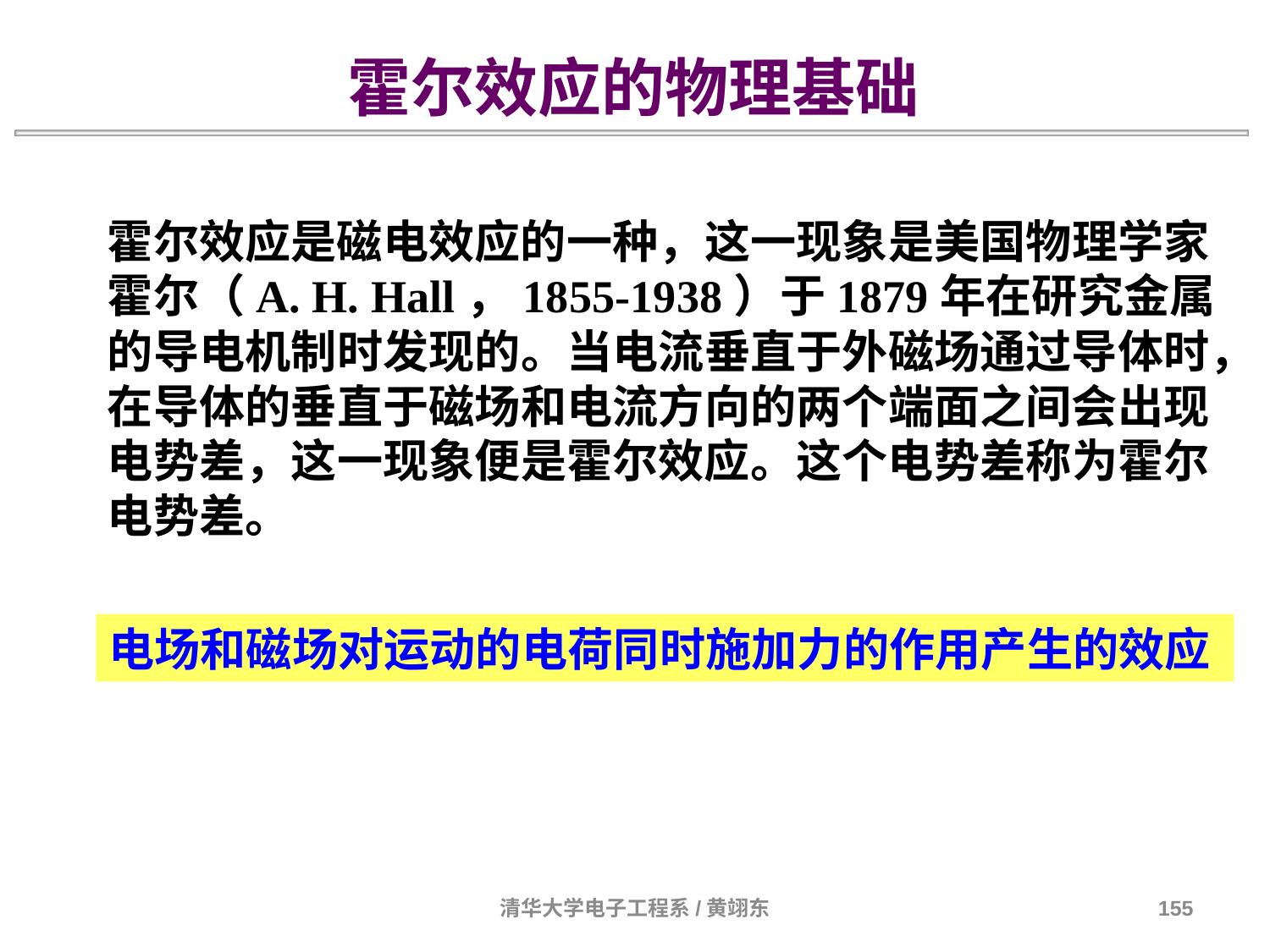

霍尔效应的物理基础

霍尔效应是磁电效应的一种，这一现象是美国物理学家霍尔（A. H. Hall，1855-1938）于1879年在研究金属的导电机制时发现的。当电流垂直于外磁场通过导体时，在导体的垂直于磁场和电流方向的两个端面之间会出现电势差，这一现象便是霍尔效应。这个电势差称为霍尔电势差。
电场和磁场对运动的电荷同时施加力的作用产生的效应
清华大学电子工程系/黄翊东
155